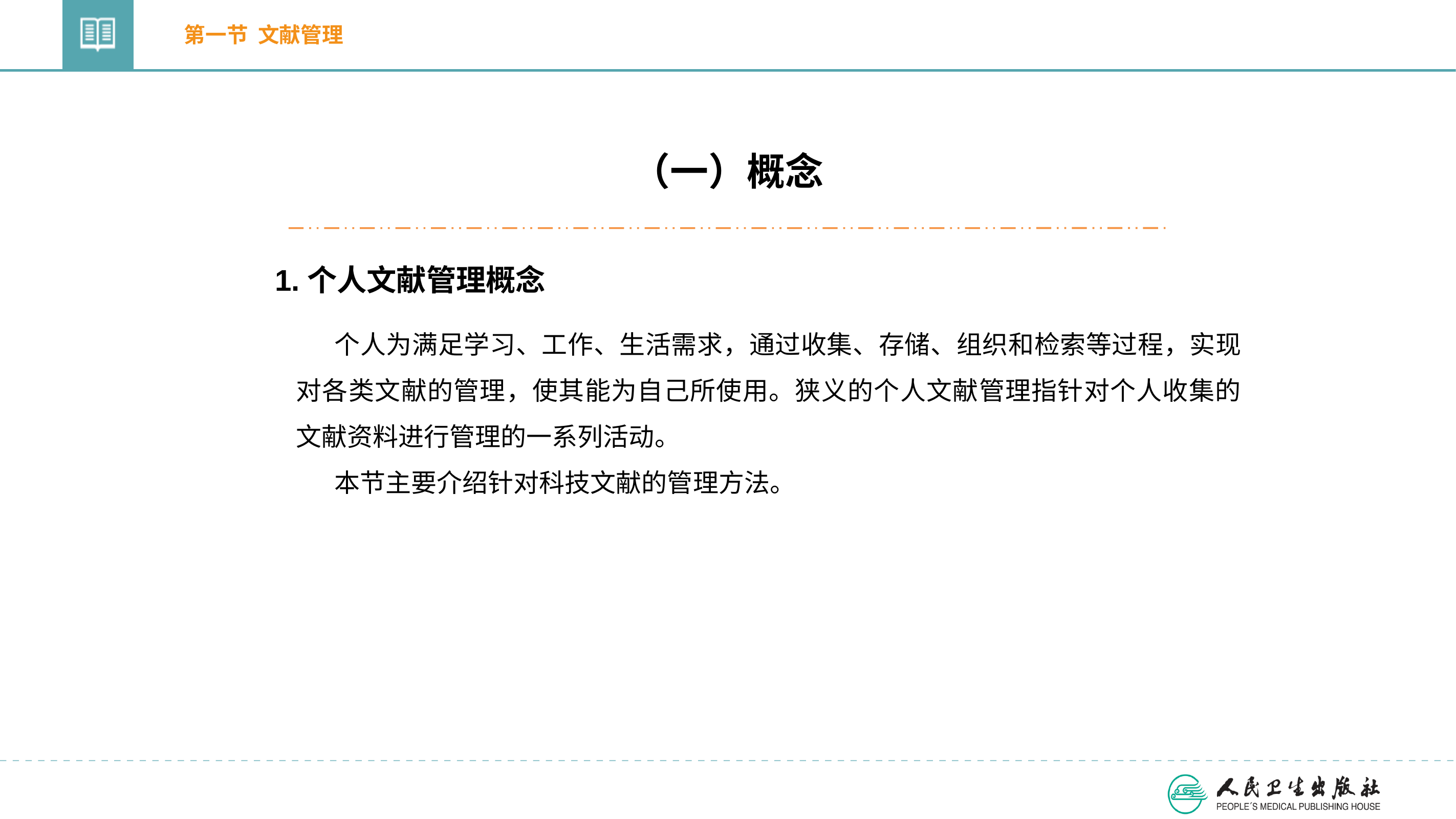

第一节  文献管理
（一）概念

1.个人文献管理概念

个人为满足学习、工作、生活需求，通过收集、存储、组织和检索等过程，实现对各类文献的管理，使其能为自己所使用。狭义的个人文献管理指针对个人收集的文献资料进行管理的一系列活动。
本节主要介绍针对科技文献的管理方法。